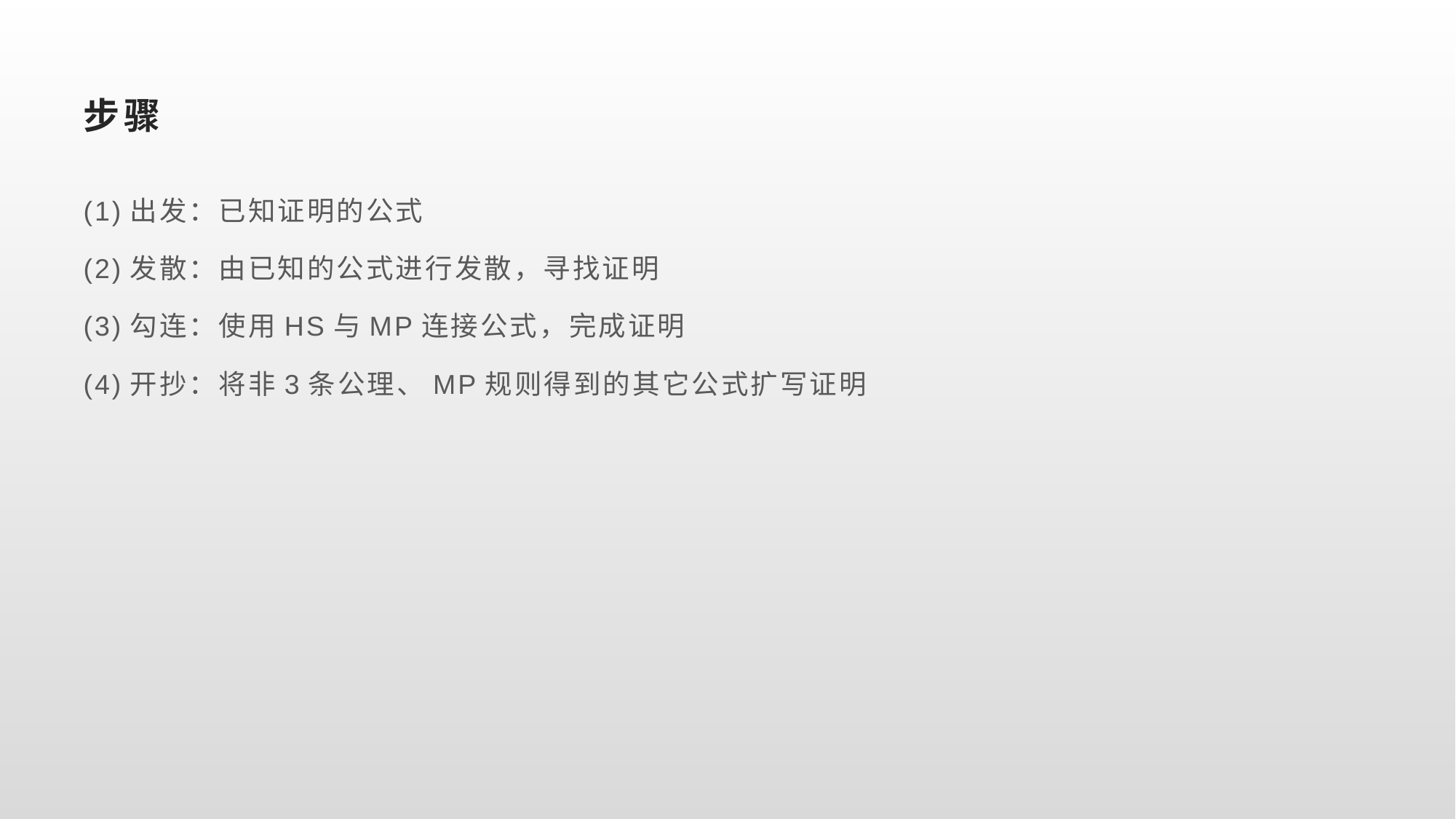

# 步骤
(1)出发：已知证明的公式
(2)发散：由已知的公式进行发散，寻找证明
(3)勾连：使用HS与MP连接公式，完成证明
(4)开抄：将非3条公理、MP规则得到的其它公式扩写证明